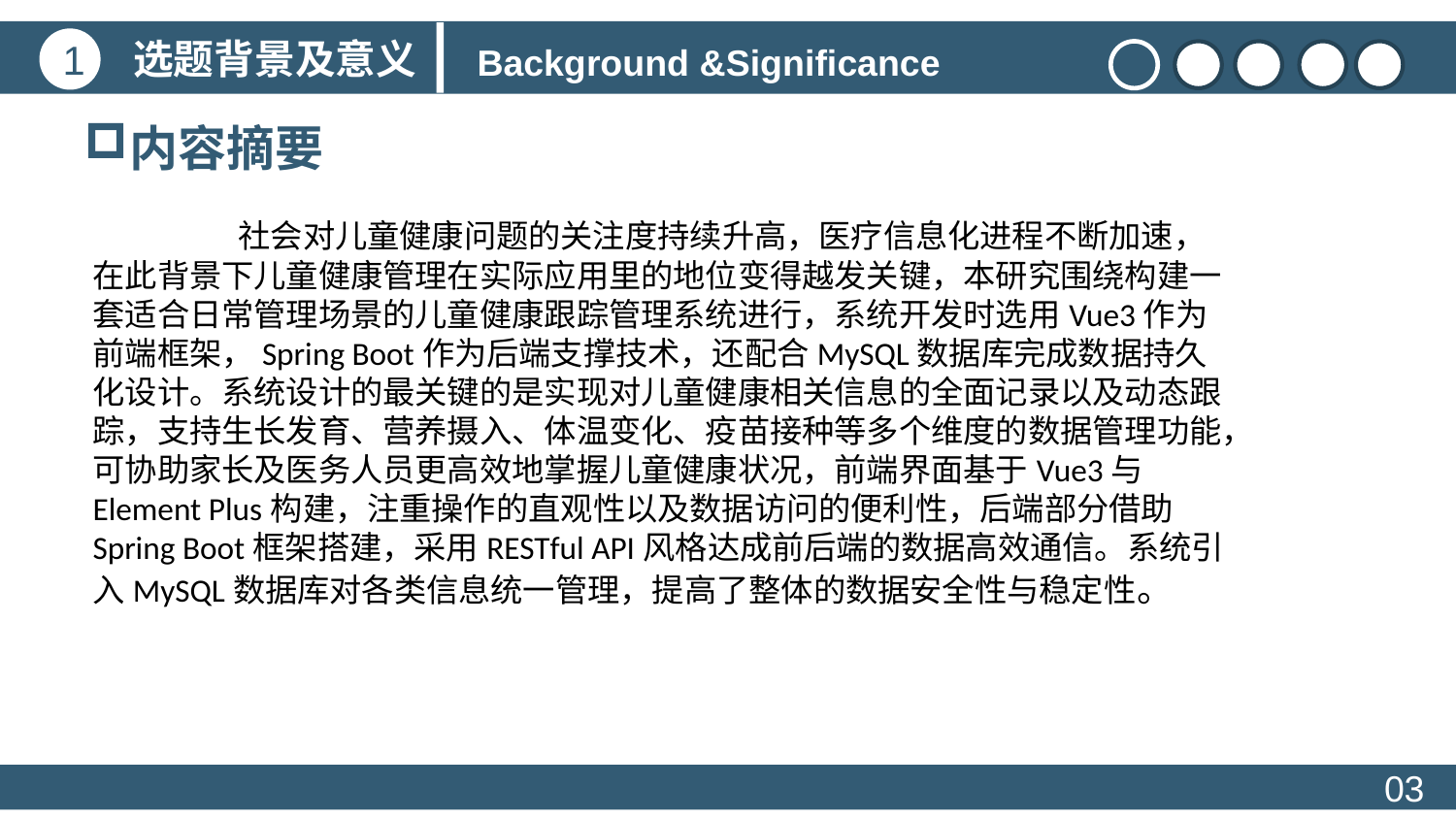

选题背景及意义
1
Background &Significance
内容摘要
	社会对儿童健康问题的关注度持续升高，医疗信息化进程不断加速，在此背景下儿童健康管理在实际应用里的地位变得越发关键，本研究围绕构建一套适合日常管理场景的儿童健康跟踪管理系统进行，系统开发时选用Vue3作为前端框架，Spring Boot作为后端支撑技术，还配合MySQL数据库完成数据持久化设计。系统设计的最关键的是实现对儿童健康相关信息的全面记录以及动态跟踪，支持生长发育、营养摄入、体温变化、疫苗接种等多个维度的数据管理功能，可协助家长及医务人员更高效地掌握儿童健康状况，前端界面基于Vue3与Element Plus构建，注重操作的直观性以及数据访问的便利性，后端部分借助Spring Boot框架搭建，采用RESTful API风格达成前后端的数据高效通信。系统引入MySQL数据库对各类信息统一管理，提高了整体的数据安全性与稳定性。
03